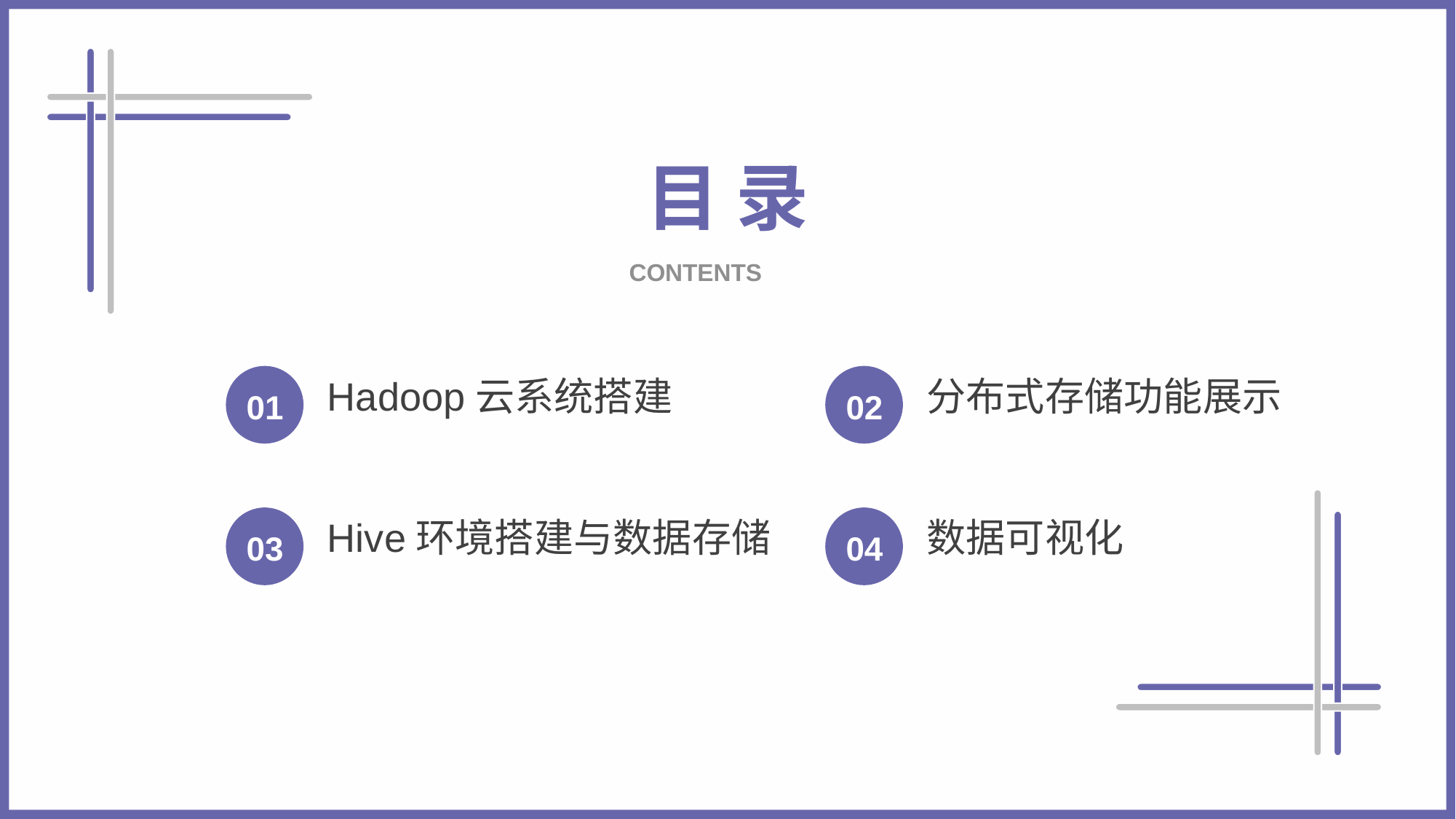

目 录
CONTENTS

01
Hadoop云系统搭建

02
分布式存储功能展示

03
Hive环境搭建与数据存储

04
数据可视化